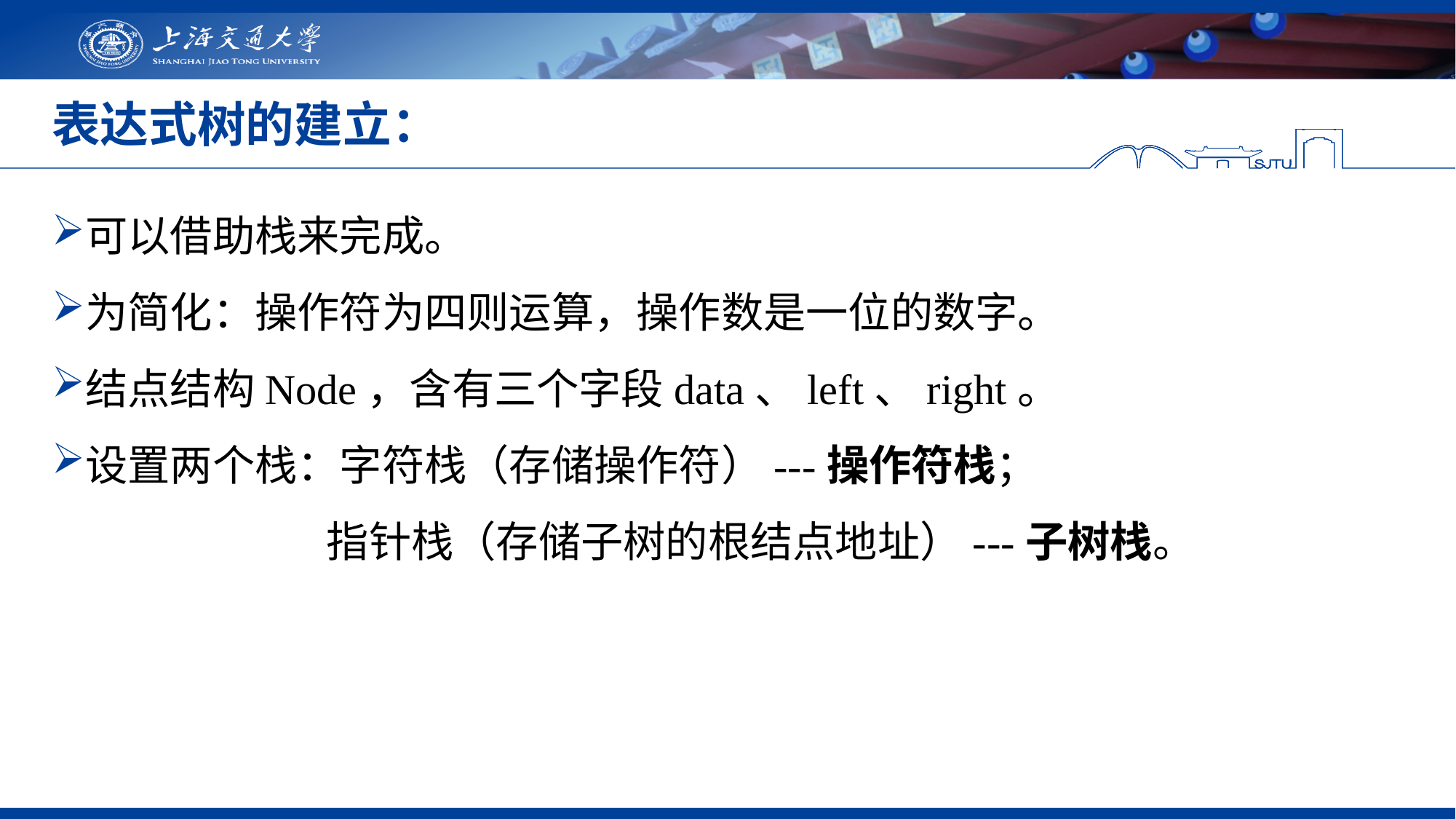

# 表达式树的建立：
可以借助栈来完成。
为简化：操作符为四则运算，操作数是一位的数字。
结点结构Node，含有三个字段data、left、right。
设置两个栈：字符栈（存储操作符）---操作符栈；
                            指针栈（存储子树的根结点地址）---子树栈。